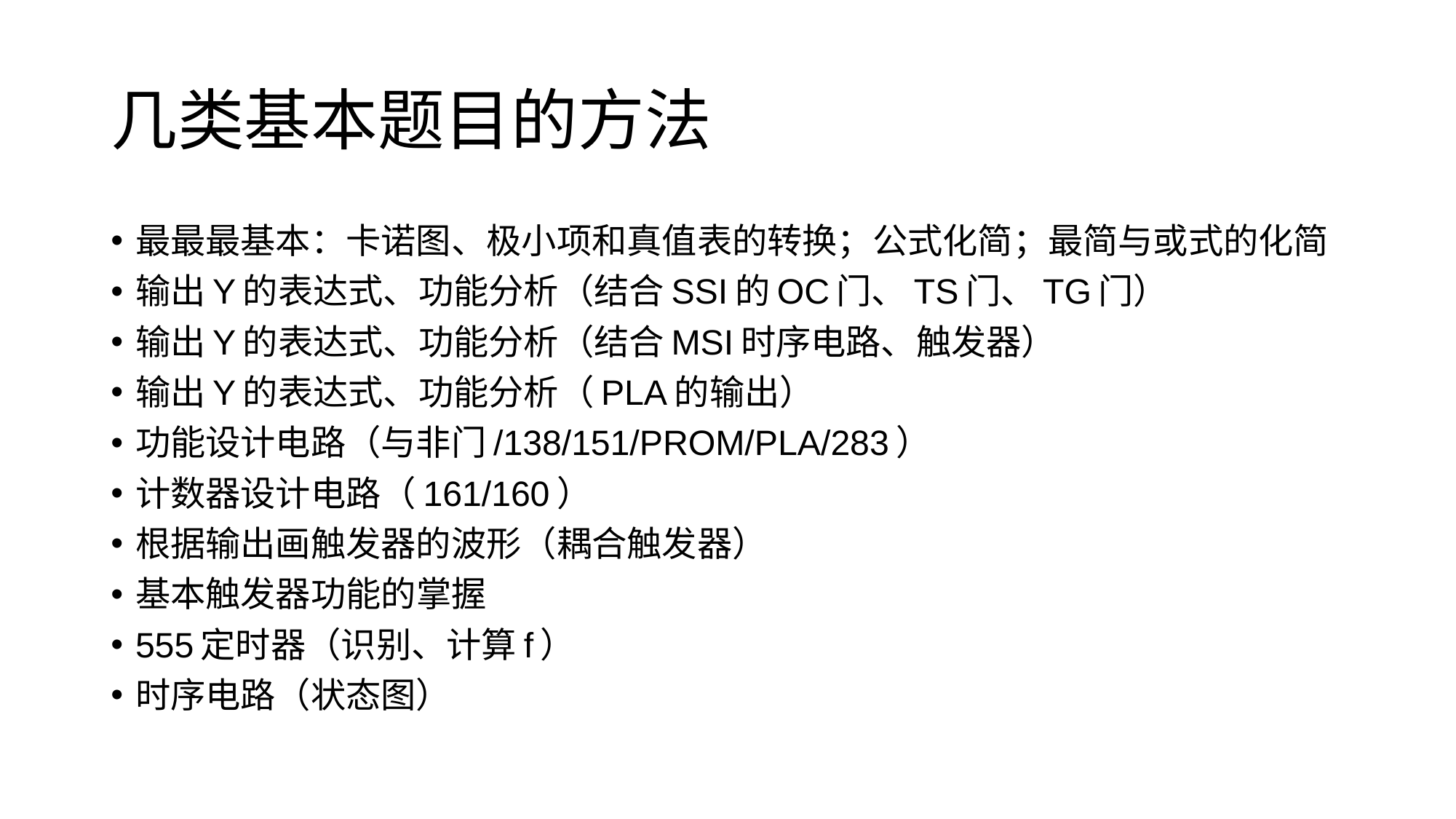

# 几类基本题目的方法
最最最基本：卡诺图、极小项和真值表的转换；公式化简；最简与或式的化简
输出Y的表达式、功能分析（结合SSI的OC门、TS门、TG门）
输出Y的表达式、功能分析（结合MSI时序电路、触发器）
输出Y的表达式、功能分析（PLA的输出）
功能设计电路（与非门/138/151/PROM/PLA/283）
计数器设计电路（161/160）
根据输出画触发器的波形（耦合触发器）
基本触发器功能的掌握
555定时器（识别、计算f）
时序电路（状态图）